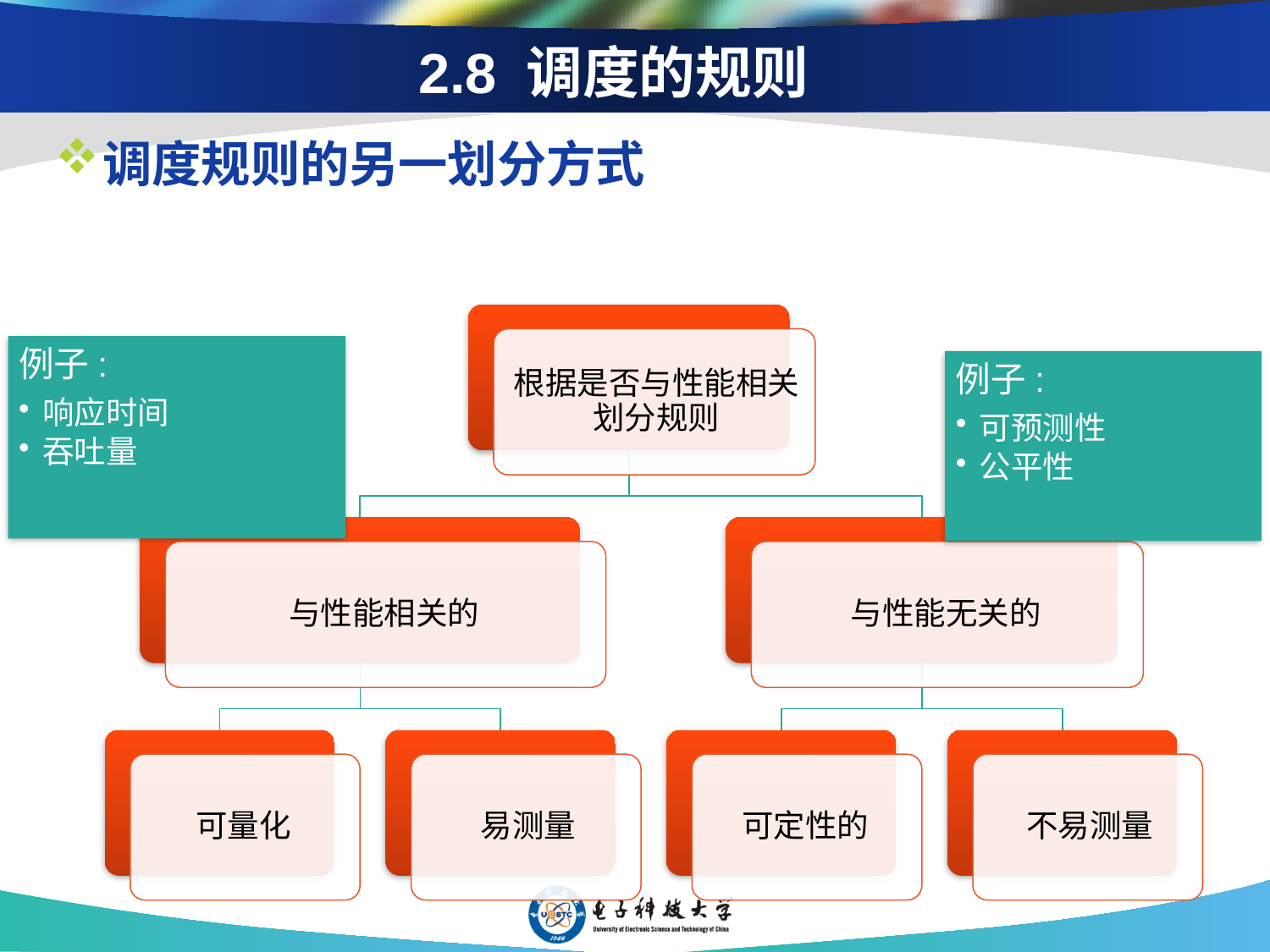

# 2.8 调度的规则
调度规则的另一划分方式
根据是否与性能相关划分规则
与性能相关的
可量化
易测量
与性能无关的
可定性的
不易测量
例子:
响应时间
吞吐量
例子:
可预测性
公平性